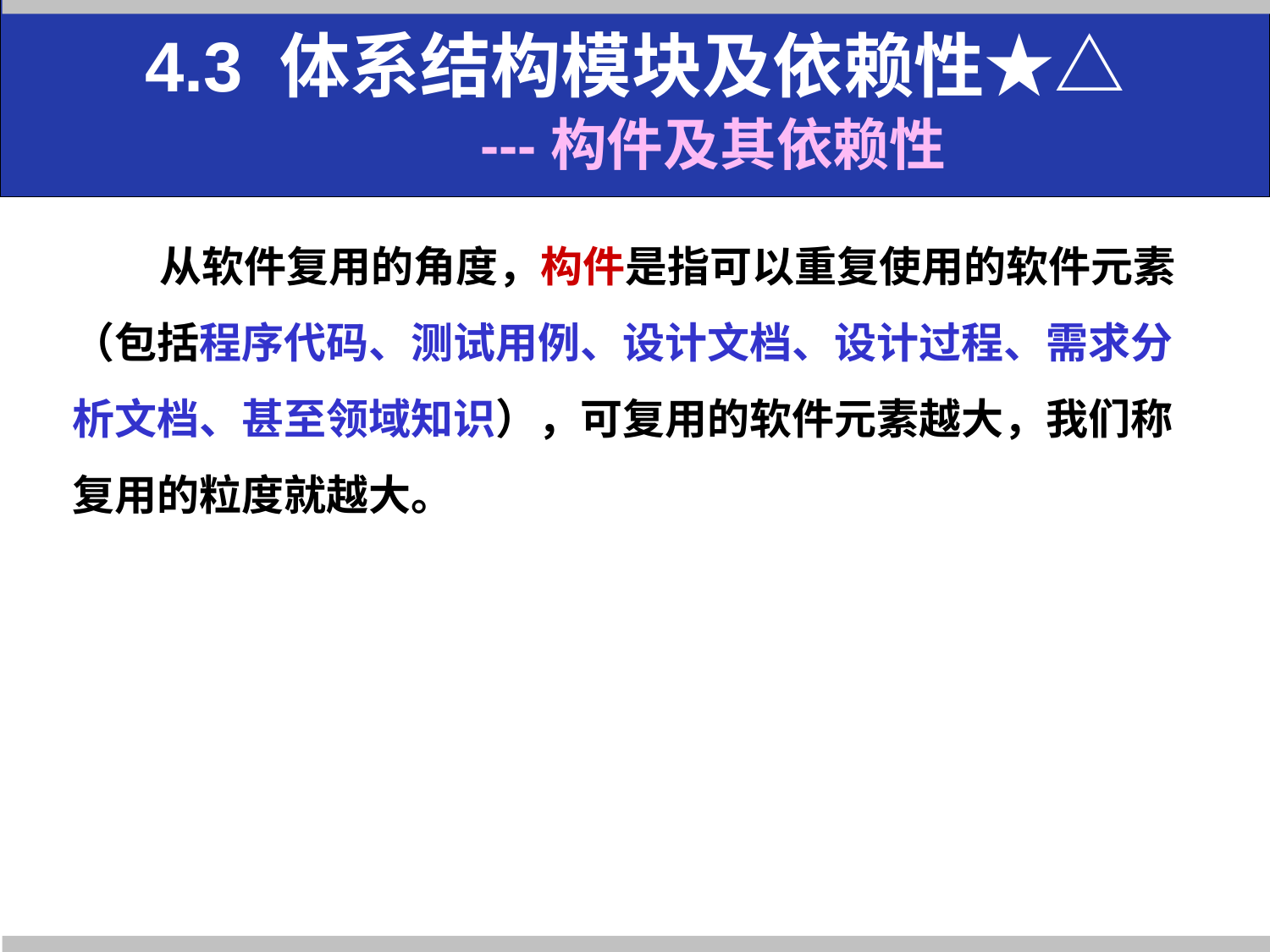

4.3 体系结构模块及依赖性★△
          ---构件及其依赖性
从软件复用的角度，构件是指可以重复使用的软件元素（包括程序代码、测试用例、设计文档、设计过程、需求分析文档、甚至领域知识），可复用的软件元素越大，我们称复用的粒度就越大。
564